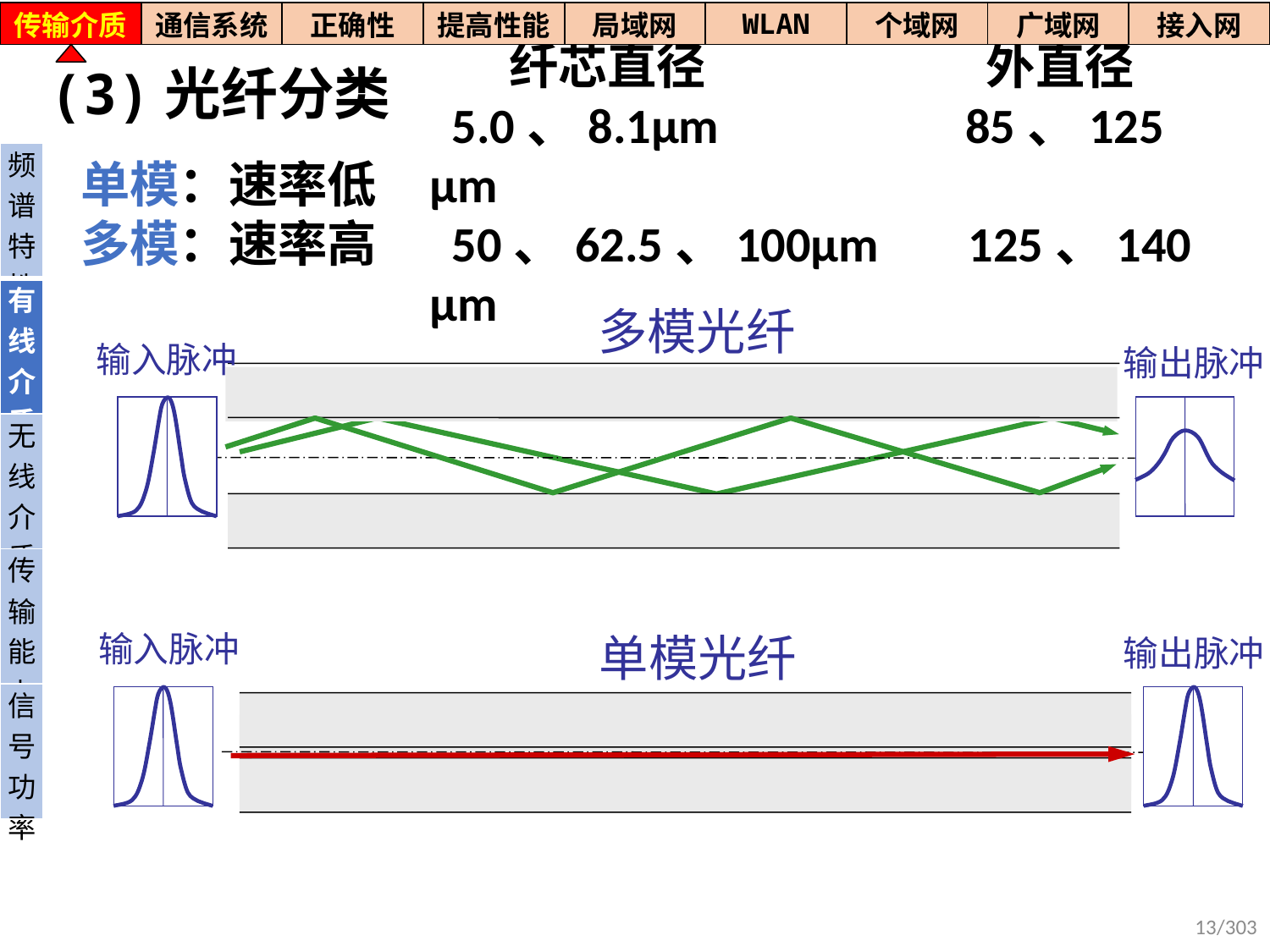

| 传输介质 | 通信系统 | 正确性 | 提高性能 | 局域网 | WLAN | 个域网 | 广域网 | 接入网 |
| --- | --- | --- | --- | --- | --- | --- | --- | --- |

# (3)光纤分类
      纤芯直径                         外直径
  5.0、8.1μm                      85、125 μm
  50、62.5、100μm        125、140 μm
| 频谱特性 |
| --- |
| 有线介质 |
| 无线介质 |
| 传输能力 |
| 信号功率 |
单模：速率低
多模：速率高

多模光纤
输入脉冲

输出脉冲

输入脉冲

输出脉冲

单模光纤

13/303